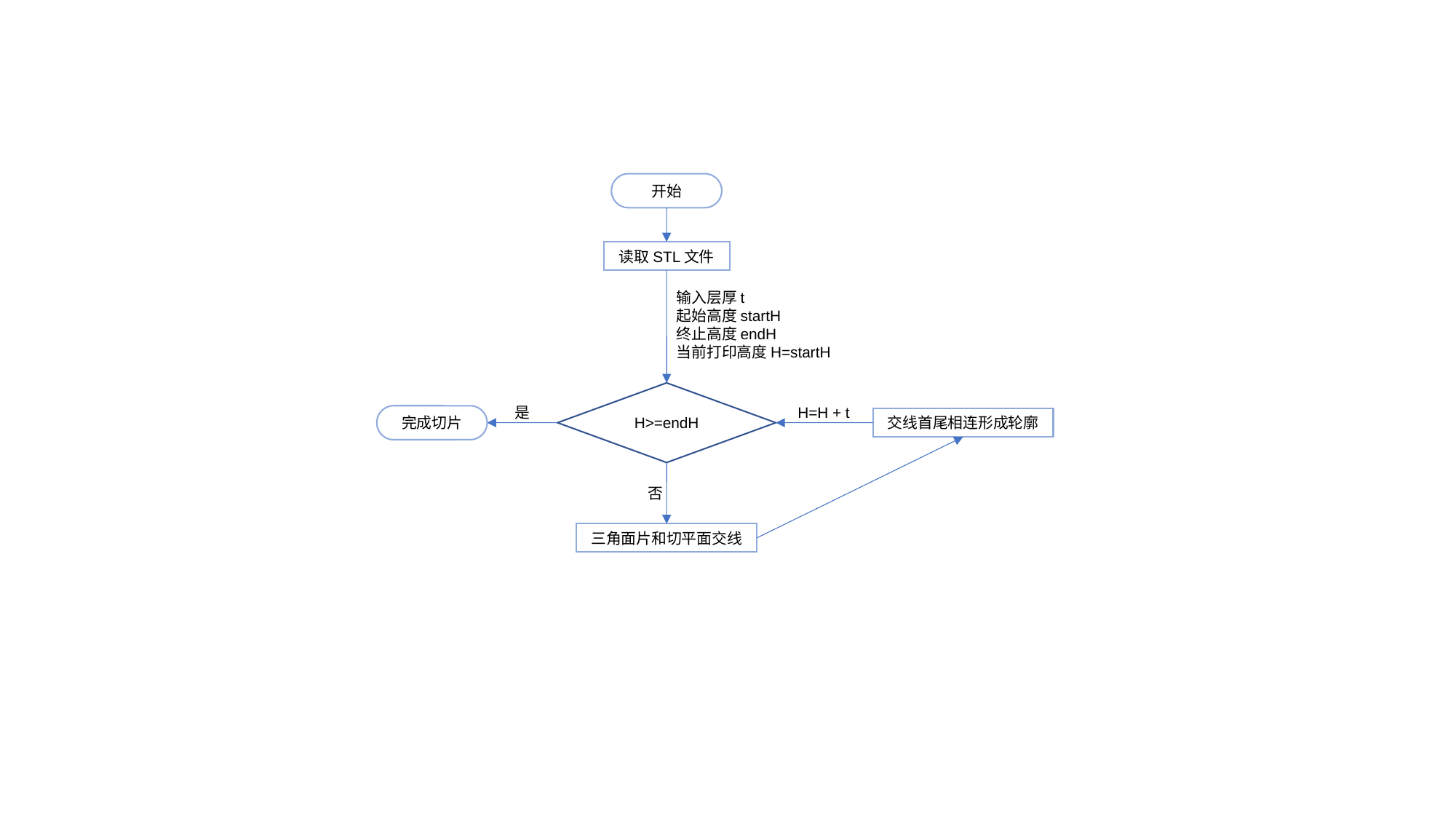

开始
读取STL文件
输入层厚t
起始高度startH
终止高度endH
当前打印高度H=startH
H>=endH
是
H=H + t
完成切片
交线首尾相连形成轮廓
否
三角面片和切平面交线